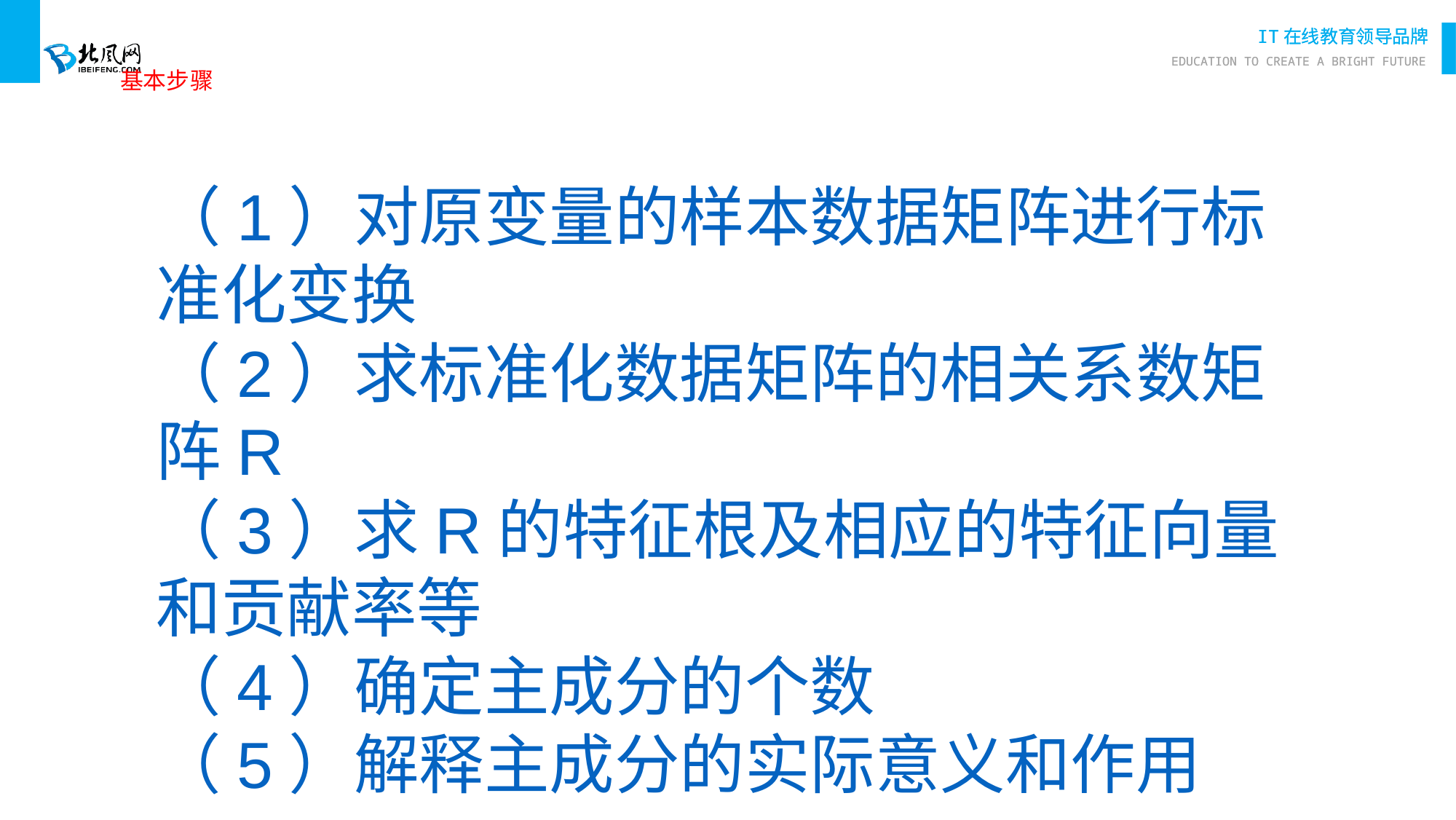

基本步骤
（1）对原变量的样本数据矩阵进行标准化变换
（2）求标准化数据矩阵的相关系数矩阵R
（3）求R的特征根及相应的特征向量和贡献率等
（4）确定主成分的个数
（5）解释主成分的实际意义和作用